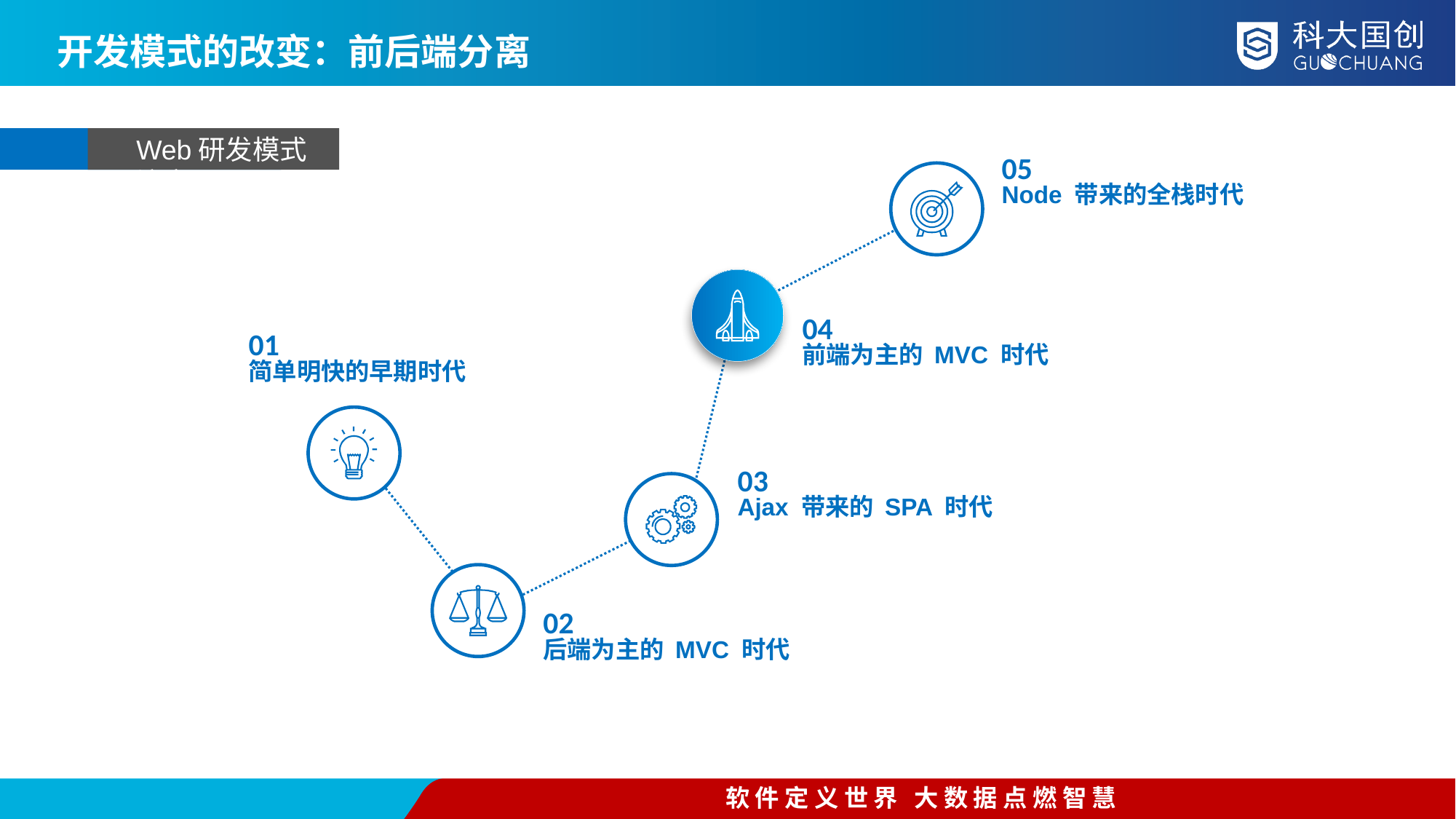

开发模式的改变：前后端分离
Web研发模式演变

05
Node 带来的全栈时代

04
前端为主的 MVC 时代
01
简单明快的早期时代
02
后端为主的 MVC 时代

03
Ajax 带来的 SPA 时代